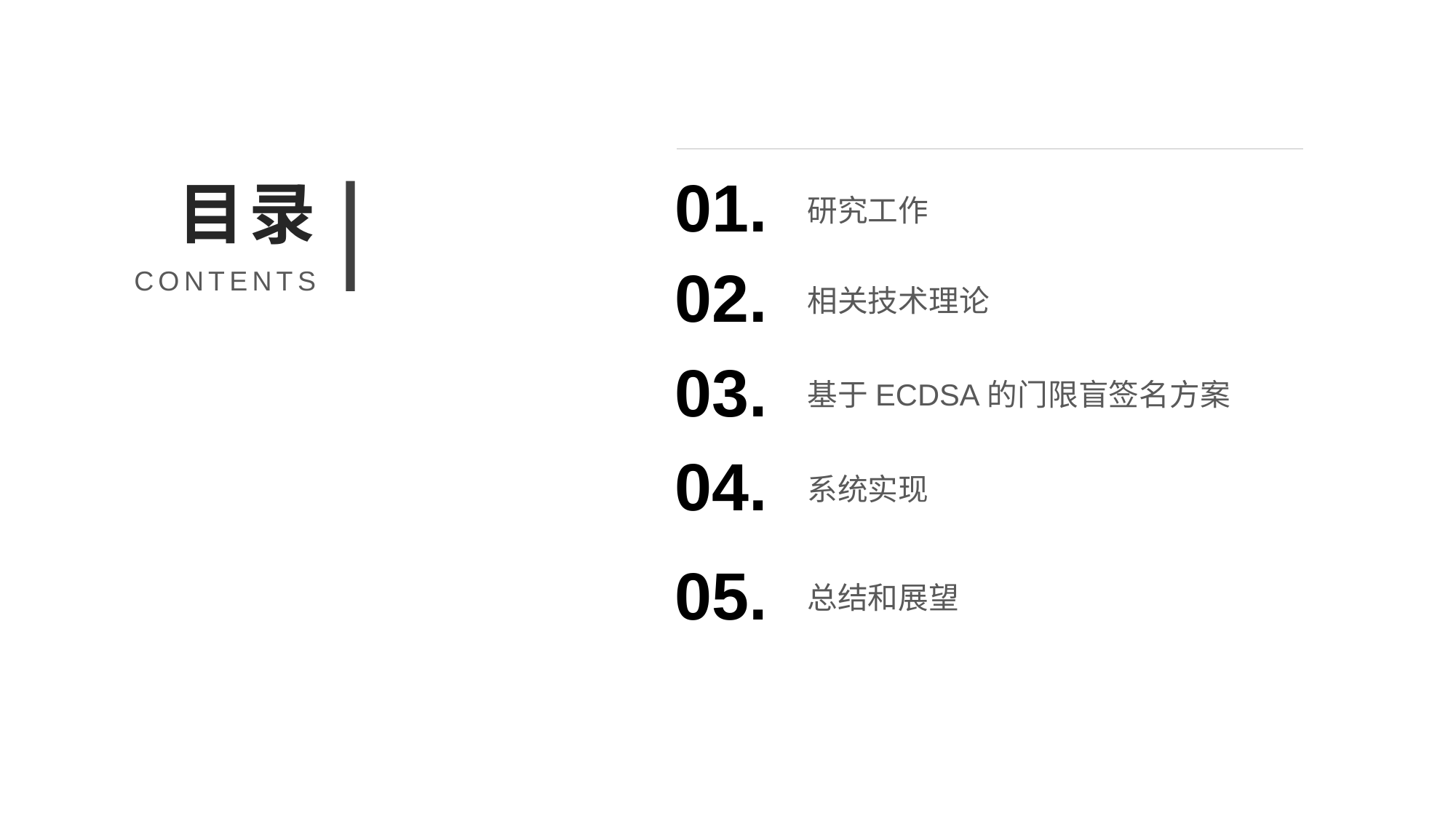

01.
研究工作
目录

02.
相关技术理论
CONTENTS
03.
基于ECDSA的门限盲签名方案
04.
系统实现
总结和展望
05.